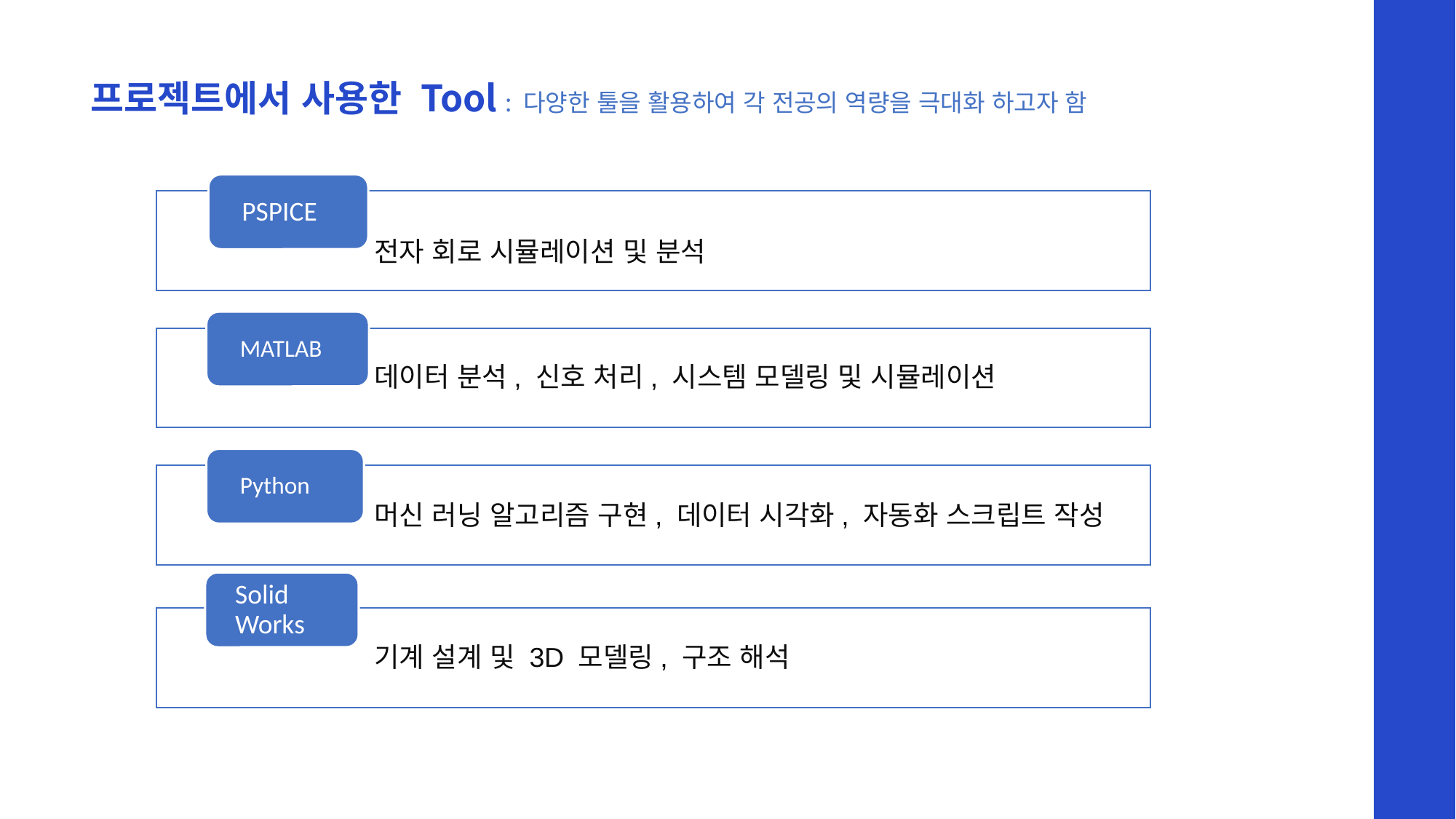

프로젝트에서 사용한 Tool : 다양한 툴을 활용하여 각 전공의 역량을 극대화 하고자 함
PSPICE
MATLAB
Python
전자 회로 시뮬레이션 및 분석
데이터 분석, 신호 처리, 시스템 모델링 및 시뮬레이션
C
머신 러닝 알고리즘 구현, 데이터 시각화, 자동화 스크립트 작성

Solid Works

기계 설계 및 3D 모델링, 구조 해석